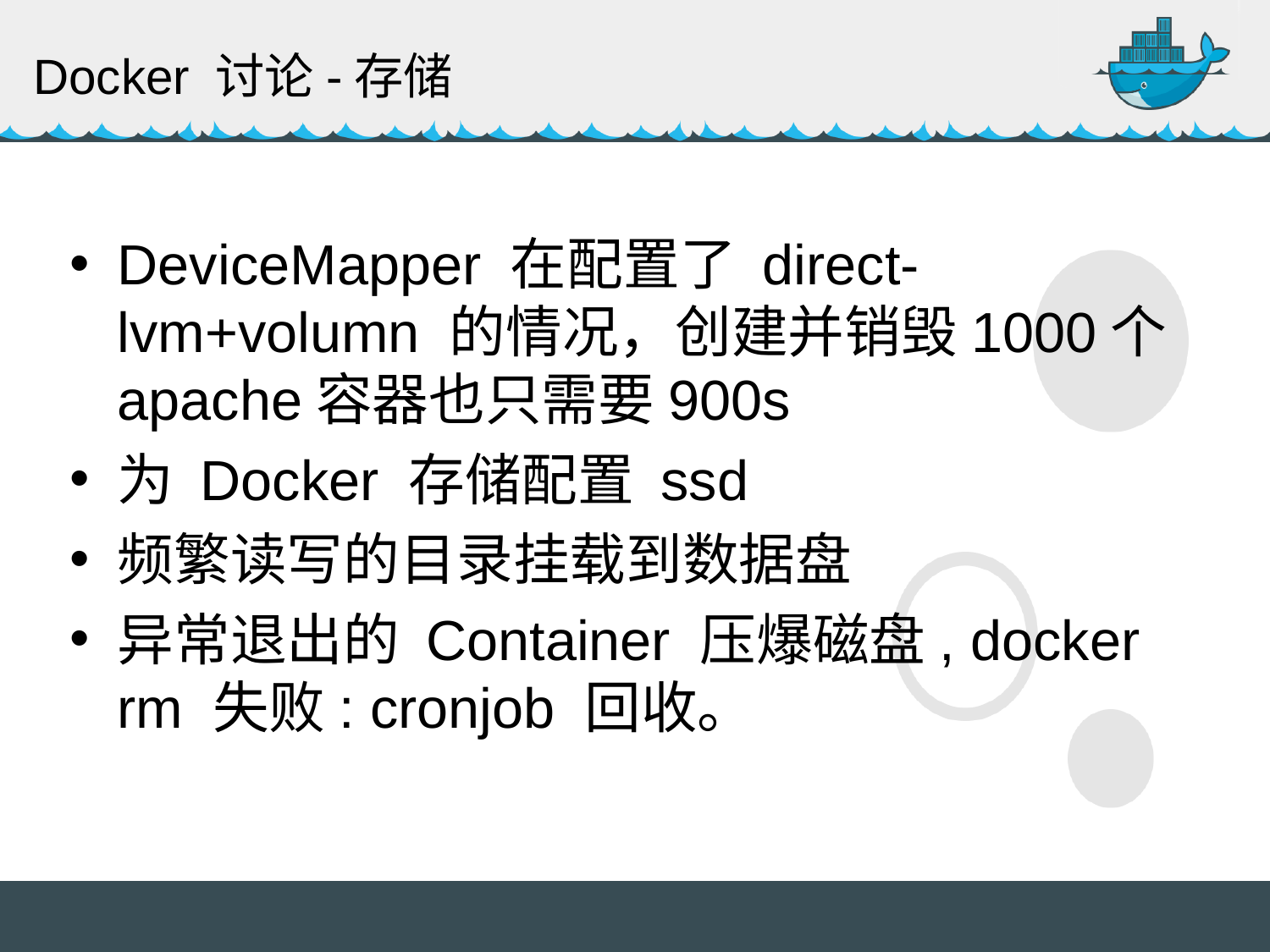

Docker 讨论-存储
DeviceMapper 在配置了 direct-lvm+volumn 的情况，创建并销毁1000个apache容器也只需要900s
为 Docker 存储配置 ssd
频繁读写的目录挂载到数据盘
异常退出的 Container 压爆磁盘, docker rm 失败: cronjob 回收。